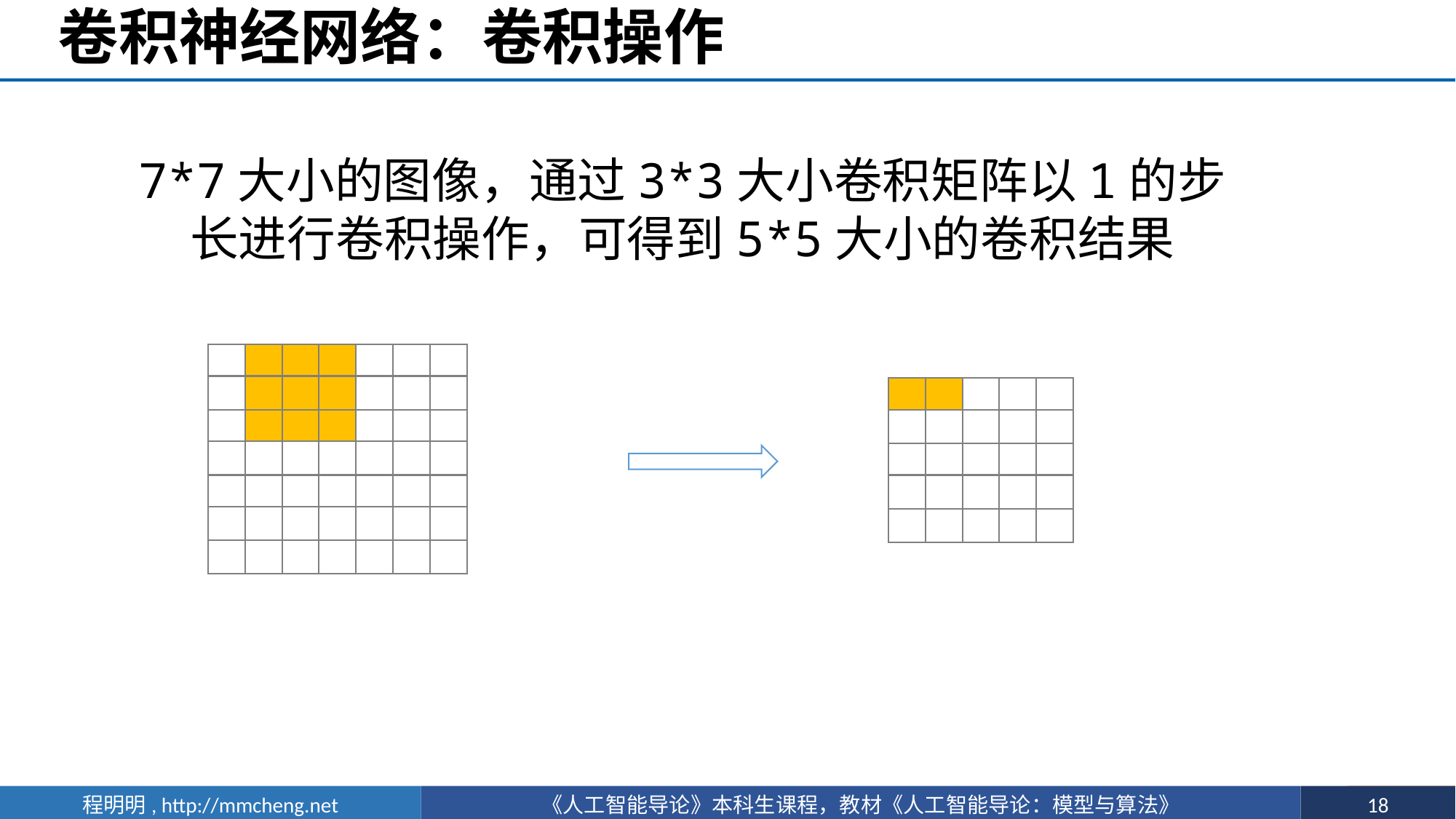

# 卷积神经网络：卷积操作
7*7大小的图像，通过3*3大小卷积矩阵以1的步长进行卷积操作，可得到5*5大小的卷积结果